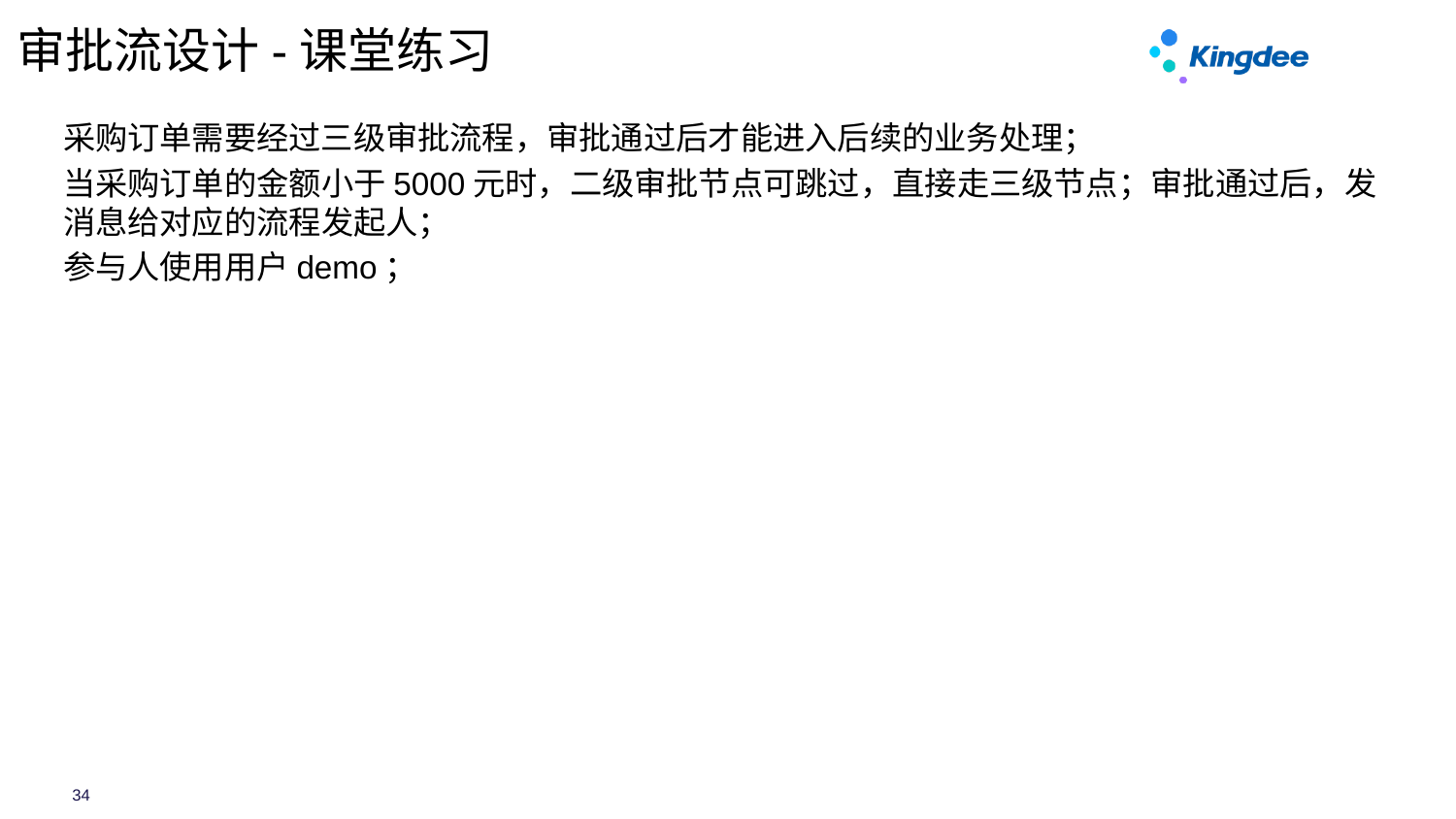

# 审批流设计-课堂练习
采购订单需要经过三级审批流程，审批通过后才能进入后续的业务处理；
当采购订单的金额小于5000元时，二级审批节点可跳过，直接走三级节点；审批通过后，发消息给对应的流程发起人；
参与人使用用户demo；

运行平台
监控平台